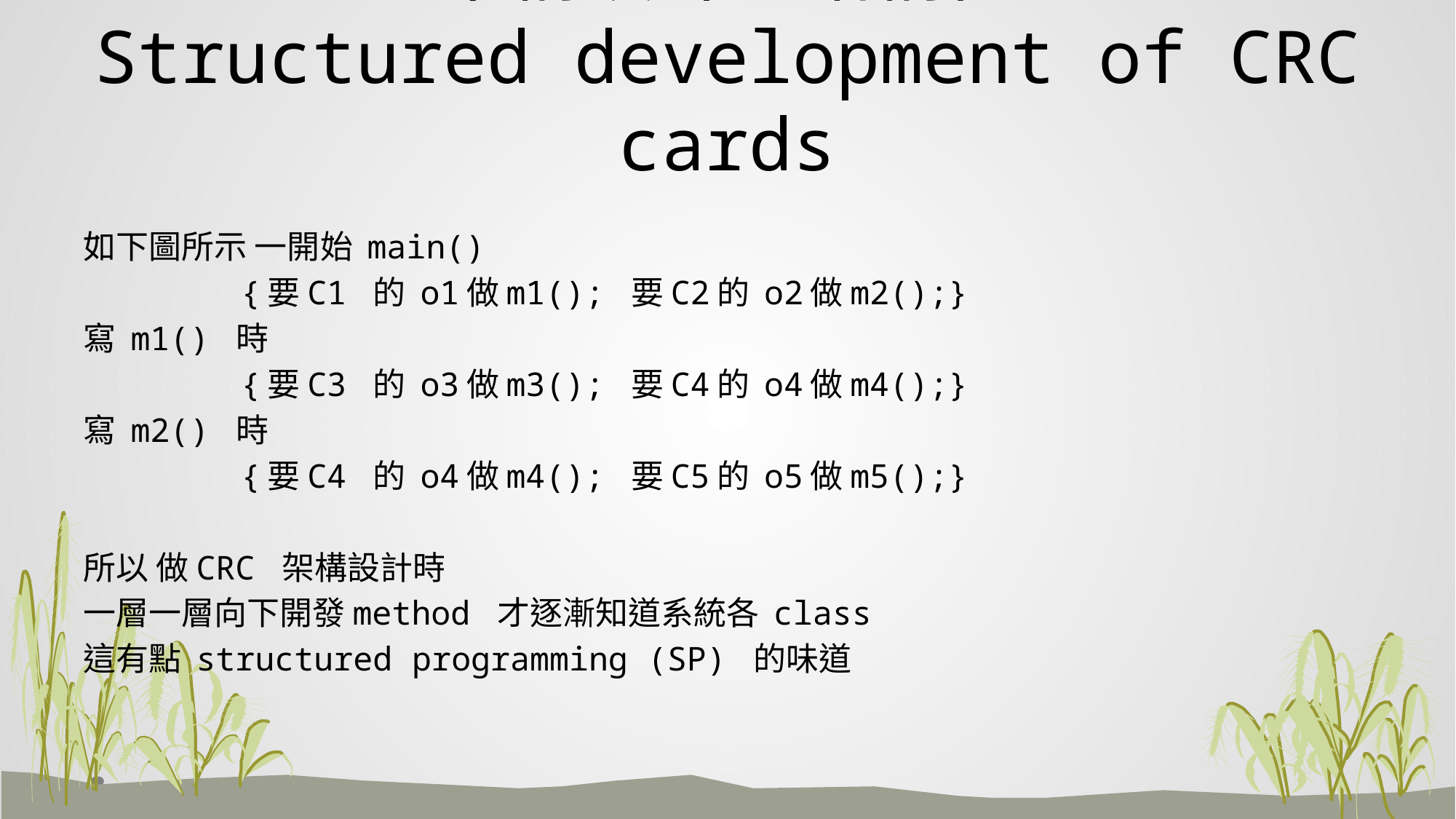

# 架構設計的結構性 Structured development of CRC cards
如下圖所示 一開始 main()
        {要C1 的 o1做m1(); 要C2的 o2做m2();}
寫 m1() 時
        {要C3 的 o3做m3(); 要C4的 o4做m4();}
寫 m2() 時
        {要C4 的 o4做m4(); 要C5的 o5做m5();}

所以 做CRC 架構設計時
一層一層向下開發method 才逐漸知道系統各 class
這有點 structured programming (SP) 的味道